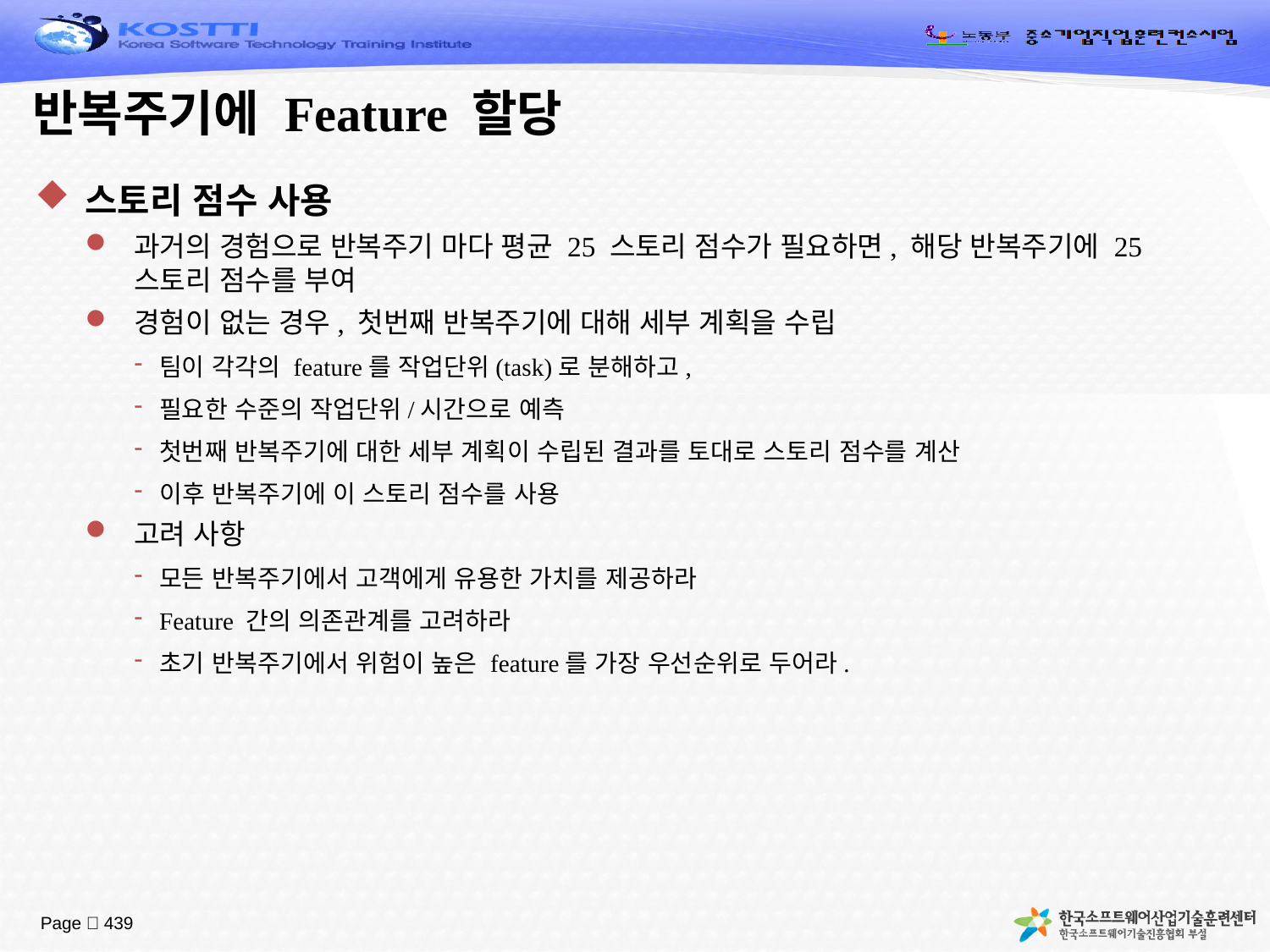

# 반복주기에 Feature 할당
스토리 점수 사용
과거의 경험으로 반복주기 마다 평균 25 스토리 점수가 필요하면, 해당 반복주기에 25 스토리 점수를 부여
경험이 없는 경우, 첫번째 반복주기에 대해 세부 계획을 수립
팀이 각각의 feature를 작업단위(task)로 분해하고,
필요한 수준의 작업단위/시간으로 예측
첫번째 반복주기에 대한 세부 계획이 수립된 결과를 토대로 스토리 점수를 계산
이후 반복주기에 이 스토리 점수를 사용
고려 사항
모든 반복주기에서 고객에게 유용한 가치를 제공하라
Feature 간의 의존관계를 고려하라
초기 반복주기에서 위험이 높은 feature를 가장 우선순위로 두어라.